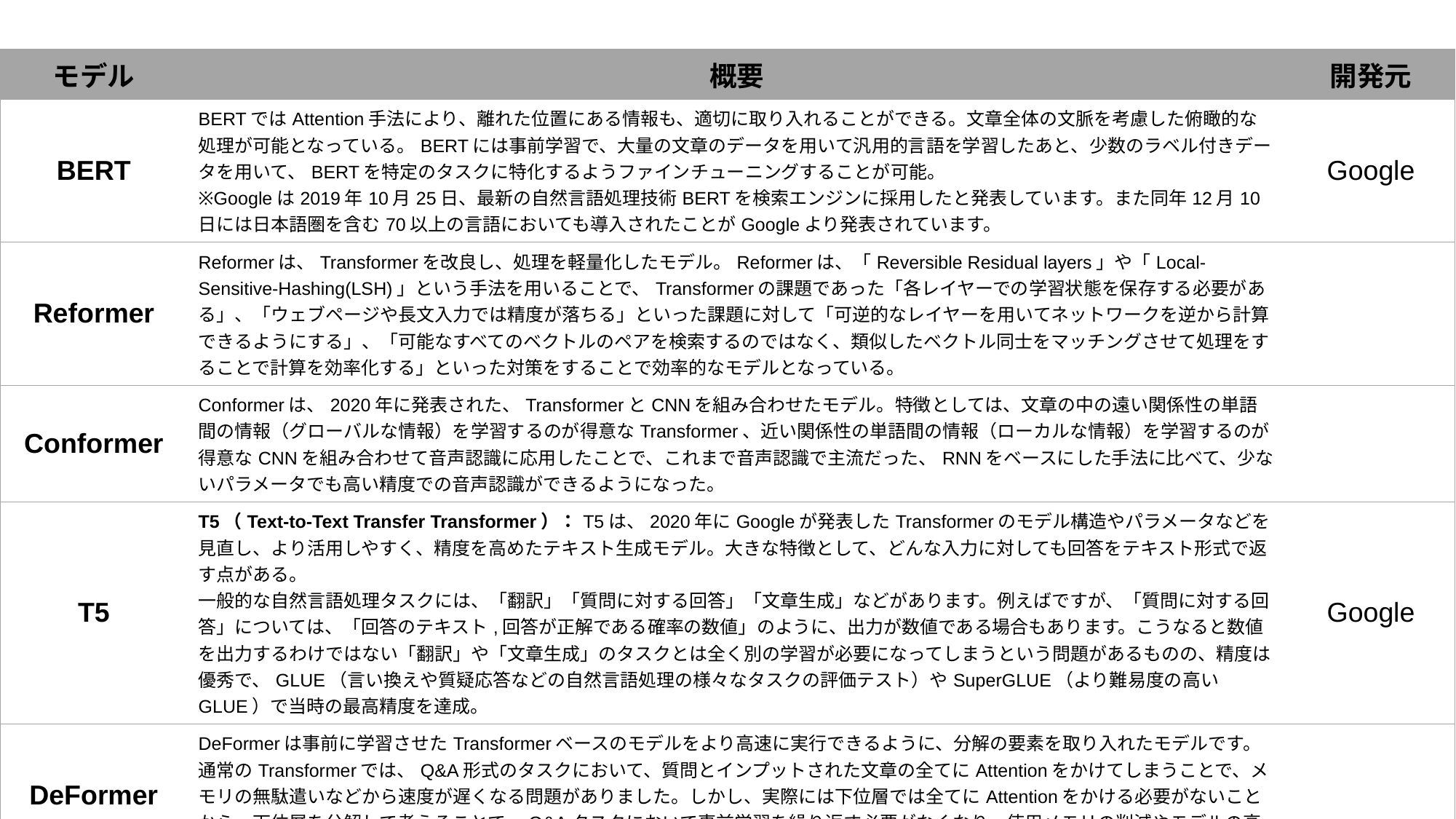

| モデル | 概要 | 開発元 |
| --- | --- | --- |
| BERT | BERTではAttention手法により、離れた位置にある情報も、適切に取り入れることができる。文章全体の文脈を考慮した俯瞰的な処理が可能となっている。BERTには事前学習で、大量の文章のデータを用いて汎用的言語を学習したあと、少数のラベル付きデータを用いて、BERTを特定のタスクに特化するようファインチューニングすることが可能。 ※Googleは2019年10月25日、最新の自然言語処理技術BERTを検索エンジンに採用したと発表しています。また同年12月10日には日本語圏を含む70以上の言語においても導入されたことがGoogleより発表されています。 | Google |
| Reformer | Reformerは、Transformerを改良し、処理を軽量化したモデル。Reformerは、「Reversible Residual layers」や「Local-Sensitive-Hashing(LSH)」という手法を用いることで、Transformerの課題であった「各レイヤーでの学習状態を保存する必要がある」、「ウェブページや長文入力では精度が落ちる」といった課題に対して「可逆的なレイヤーを用いてネットワークを逆から計算できるようにする」、「可能なすべてのベクトルのペアを検索するのではなく、類似したベクトル同士をマッチングさせて処理をすることで計算を効率化する」といった対策をすることで効率的なモデルとなっている。 |  |
| Conformer | Conformerは、2020年に発表された、TransformerとCNNを組み合わせたモデル。特徴としては、文章の中の遠い関係性の単語間の情報（グローバルな情報）を学習するのが得意なTransformer、近い関係性の単語間の情報（ローカルな情報）を学習するのが得意なCNNを組み合わせて音声認識に応用したことで、これまで音声認識で主流だった、RNNをベースにした手法に比べて、少ないパラメータでも高い精度での音声認識ができるようになった。 |  |
| T5 | T5（Text-to-Text Transfer Transformer）：T5は、2020年にGoogleが発表したTransformerのモデル構造やパラメータなどを見直し、より活用しやすく、精度を高めたテキスト生成モデル。大きな特徴として、どんな入力に対しても回答をテキスト形式で返す点がある。 一般的な自然言語処理タスクには、「翻訳」「質問に対する回答」「文章生成」などがあります。例えばですが、「質問に対する回答」については、「回答のテキスト,回答が正解である確率の数値」のように、出力が数値である場合もあります。こうなると数値を出力するわけではない「翻訳」や「文章生成」のタスクとは全く別の学習が必要になってしまうという問題があるものの、精度は優秀で、GLUE（言い換えや質疑応答などの自然言語処理の様々なタスクの評価テスト）やSuperGLUE（より難易度の高いGLUE）で当時の最高精度を達成。 | Google |
| DeFormer | DeFormerは事前に学習させたTransformerベースのモデルをより高速に実行できるように、分解の要素を取り入れたモデルです。 通常のTransformerでは、Q&A形式のタスクにおいて、質問とインプットされた文章の全てにAttentionをかけてしまうことで、メモリの無駄遣いなどから速度が遅くなる問題がありました。しかし、実際には下位層では全てにAttentionをかける必要がないことから、下位層を分解して考えることで、Q&Aタスクにおいて事前学習を繰り返す必要がなくなり、使用メモリの削減やモデルの高速化を実現しました。 |  |
| PaLM | PaLMは2022年４月にGoogleの研究者らが発表したモデル。標準的なTransformerモデルを元に、有効性があるとされている改善がいくつかなされています。論理推論問題では、答えへの道筋を言語化してアウトプットとして出すChain of thoughtsという手法を使い性能向上に成功しています。他にも幅広い言語タスクで性能向上に成功しています。 PaLMはPathways language Modelの略であり、Pathwaysとは複数のTPU Podにまたがった計算を効率的に実行するシステムです。パイプライン並列化に頼ることなく大量のデバイス間で非同期にデータを送受信・更新することで効率化に成功しています。 | Google |